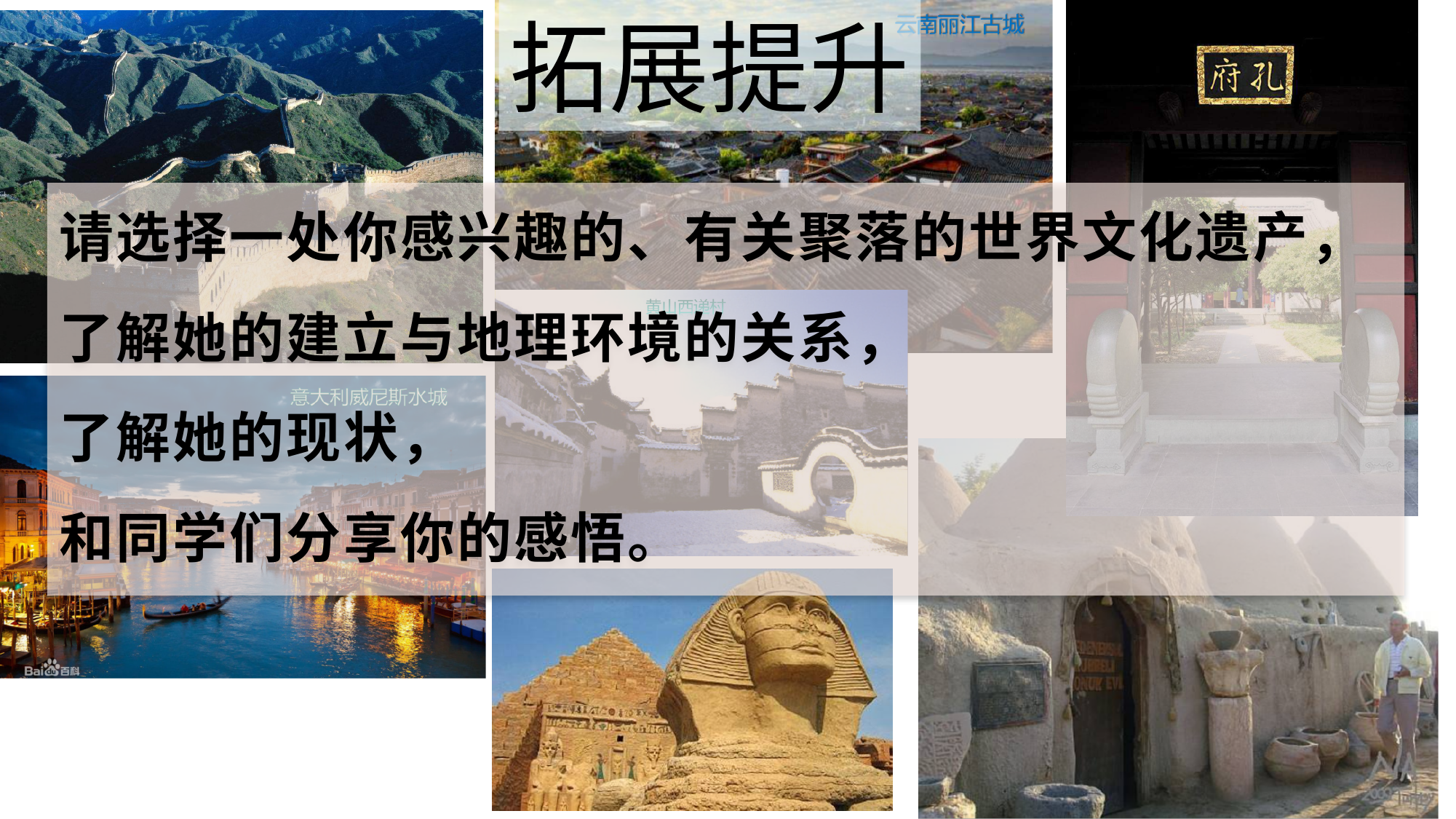

拓展提升
请选择一处你感兴趣的、有关聚落的世界文化遗产，
了解她的建立与地理环境的关系，
了解她的现状，
和同学们分享你的感悟。